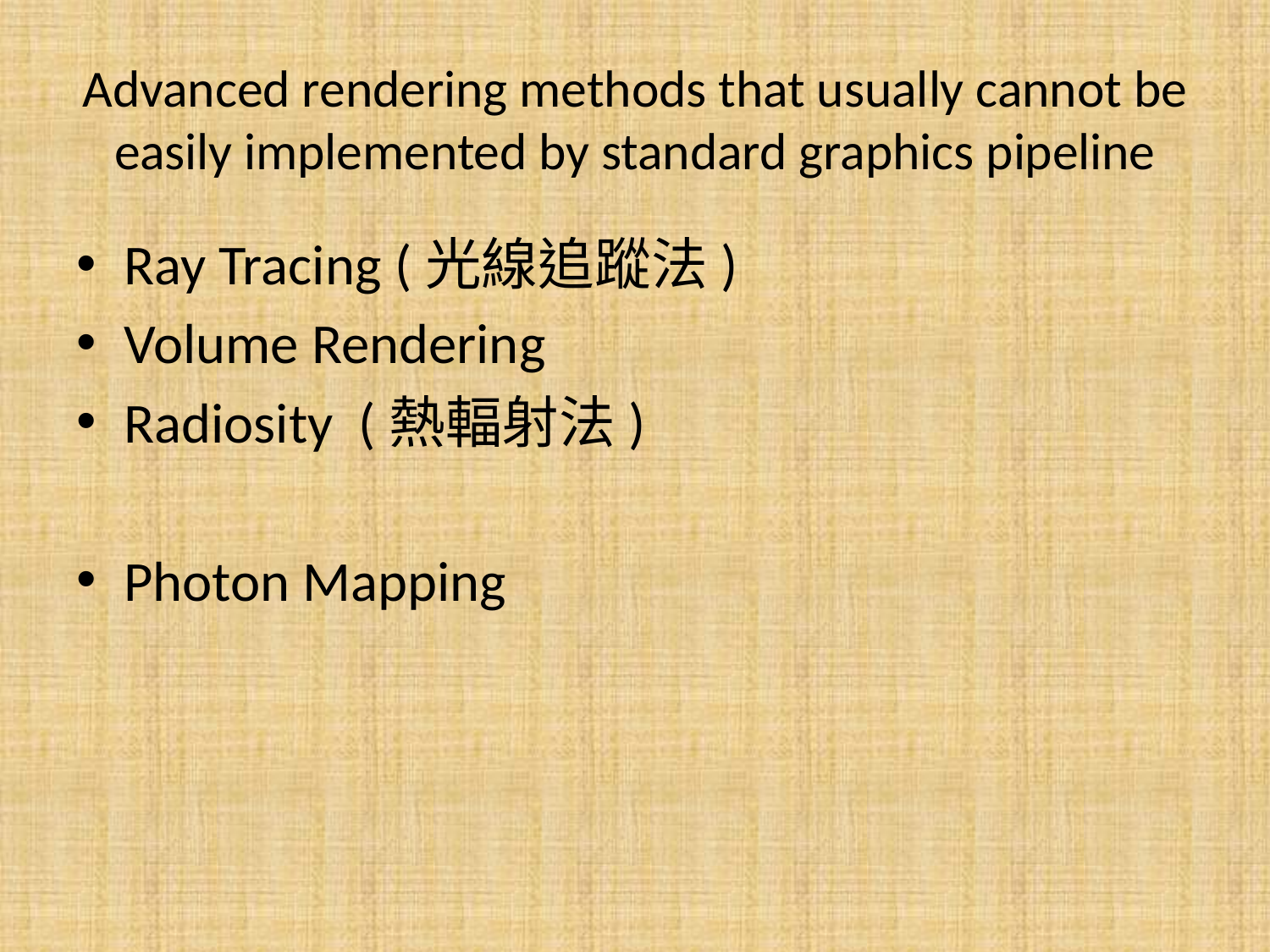

# Advanced rendering methods that usually cannot be easily implemented by standard graphics pipeline
Ray Tracing (光線追蹤法)
Volume Rendering
Radiosity  (熱輻射法)

Photon Mapping